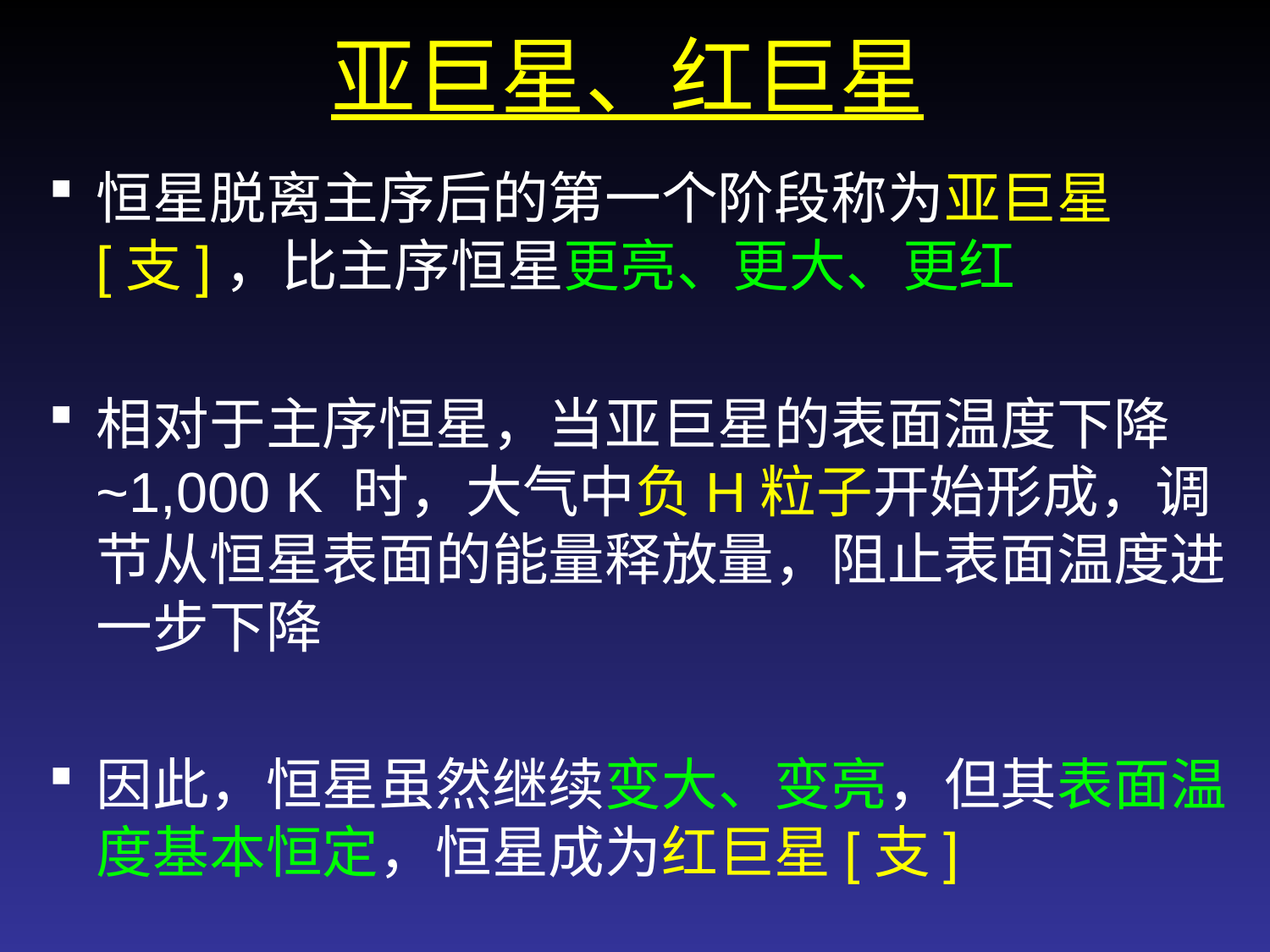

亚巨星、红巨星
恒星脱离主序后的第一个阶段称为亚巨星[支]，比主序恒星更亮、更大、更红

相对于主序恒星，当亚巨星的表面温度下降~1,000 K 时，大气中负H粒子开始形成，调节从恒星表面的能量释放量，阻止表面温度进一步下降

因此，恒星虽然继续变大、变亮，但其表面温度基本恒定，恒星成为红巨星[支]